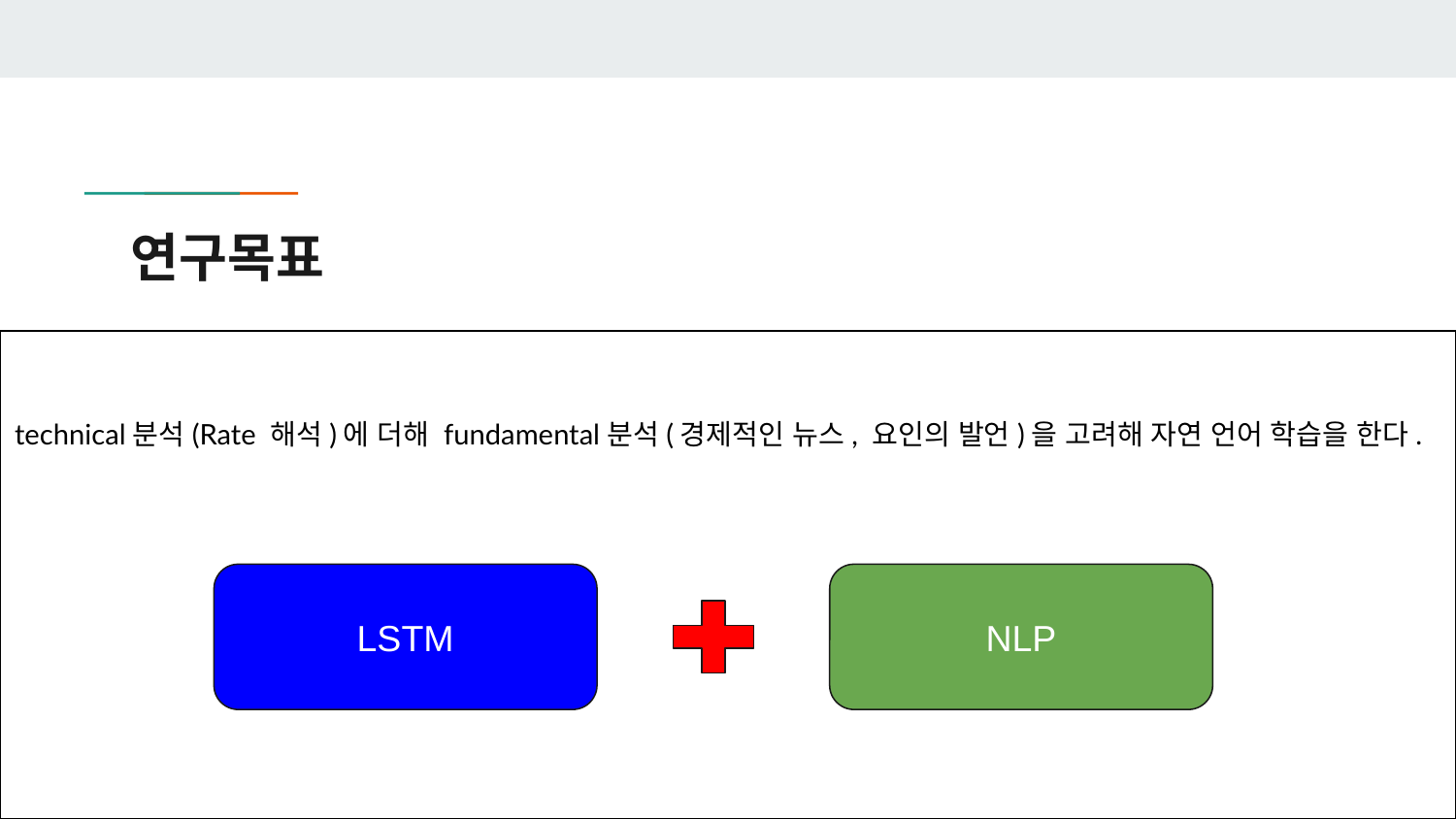

# 연구목표

technical분석(Rate 해석)에 더해 fundamental분석(경제적인 뉴스, 요인의 발언)을 고려해 자연 언어 학습을 한다.
LSTM
NLP